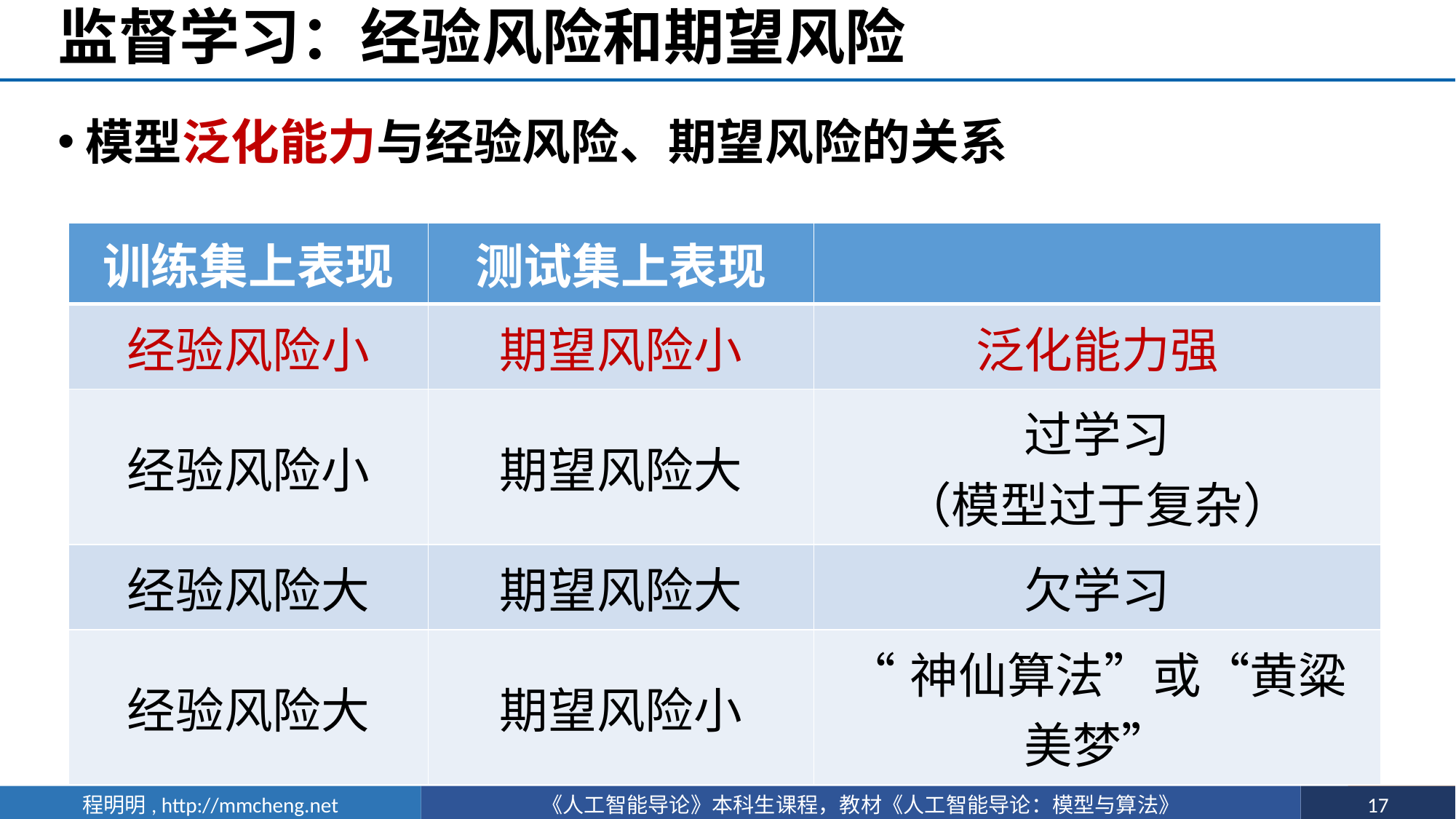

# 监督学习：经验风险和期望风险
模型泛化能力与经验风险、期望风险的关系

| 训练集上表现 | 测试集上表现 |  |
| --- | --- | --- |
| 经验风险小 | 期望风险小 | 泛化能力强 |
| 经验风险小 | 期望风险大 | 过学习 （模型过于复杂） |
| 经验风险大 | 期望风险大 | 欠学习 |
| 经验风险大 | 期望风险小 | “神仙算法”或“黄粱美梦” |